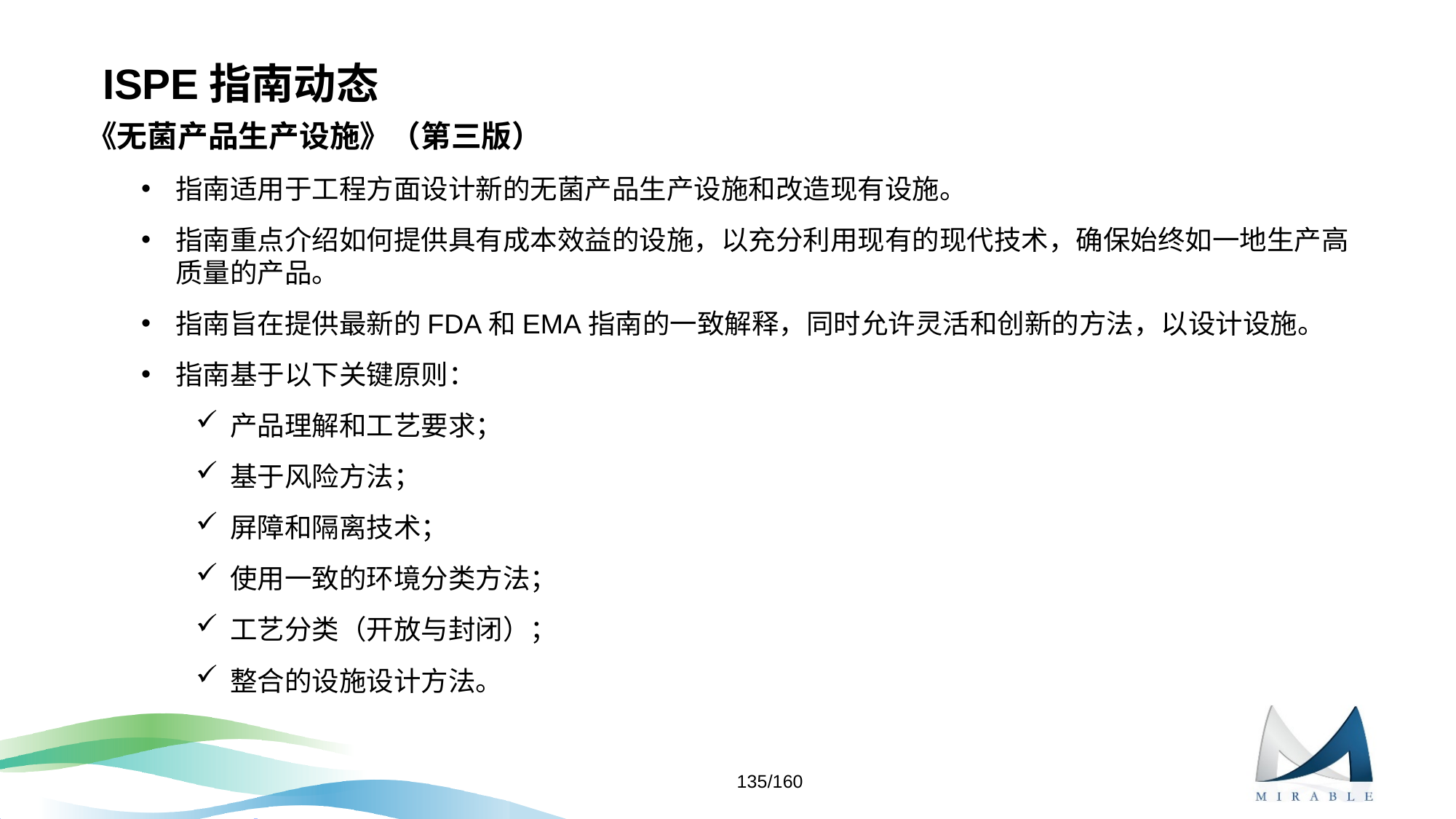

# ISPE指南动态
《无菌产品生产设施》（第三版）
指南适用于工程方面设计新的无菌产品生产设施和改造现有设施。
指南重点介绍如何提供具有成本效益的设施，以充分利用现有的现代技术，确保始终如一地生产高质量的产品。
指南旨在提供最新的FDA和EMA指南的一致解释，同时允许灵活和创新的方法，以设计设施。
指南基于以下关键原则：
产品理解和工艺要求；
基于风险方法；
屏障和隔离技术；
使用一致的环境分类方法；
工艺分类（开放与封闭）；
整合的设施设计方法。
135/160